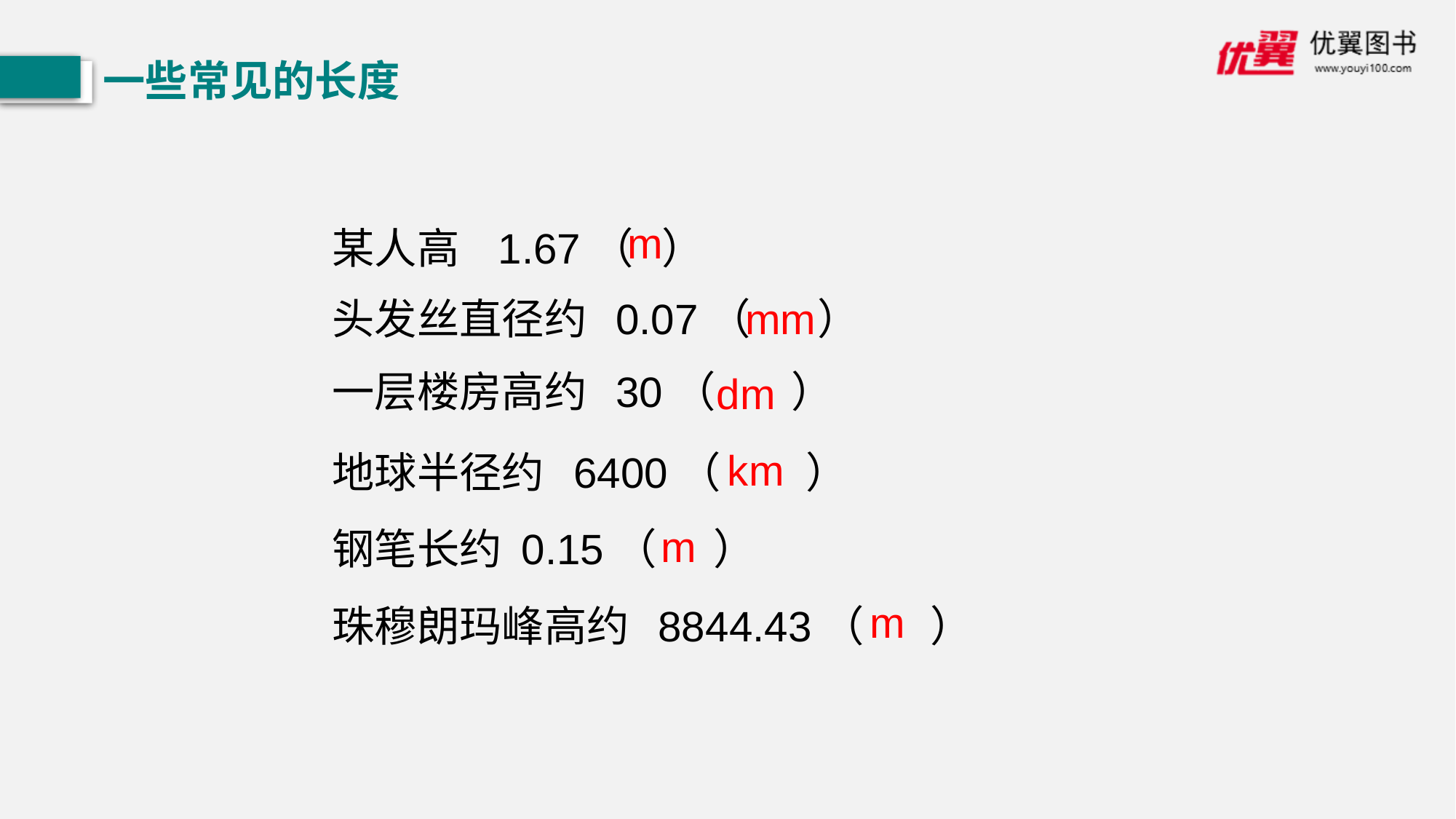

一些常见的长度

m
某人高   1.67（   ）
头发丝直径约  0.07（       ）
mm
一层楼房高约  30（        ）
dm
km
地球半径约  6400（         ）
m
钢笔长约 0.15（      ）
m
珠穆朗玛峰高约  8844.43（       ）